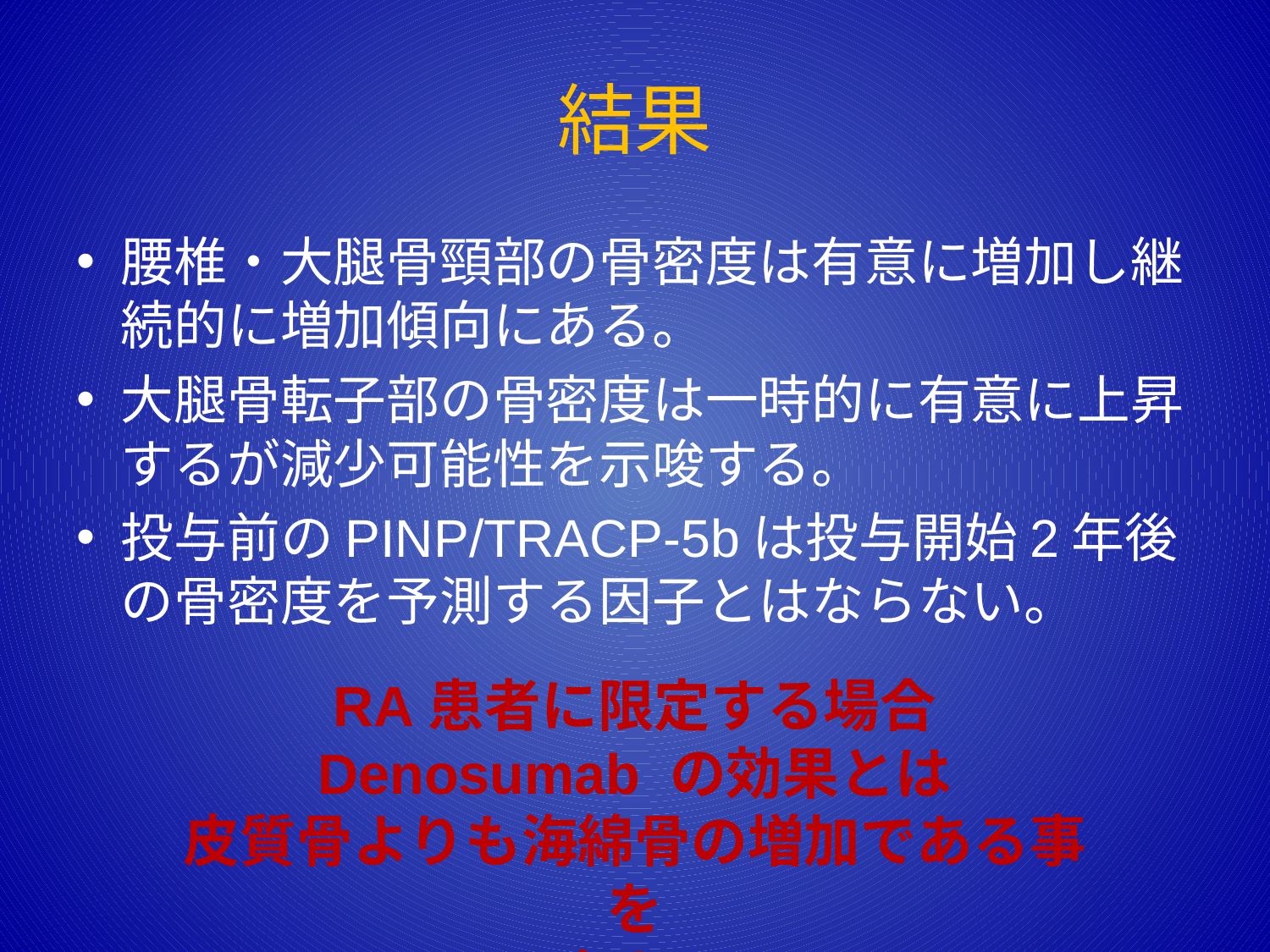

# 結果
腰椎・大腿骨頸部の骨密度は有意に増加し継続的に増加傾向にある。
大腿骨転子部の骨密度は一時的に有意に上昇するが減少可能性を示唆する。
投与前のPINP/TRACP-5bは投与開始2年後の骨密度を予測する因子とはならない。
RA患者に限定する場合
Denosumab の効果とは
皮質骨よりも海綿骨の増加である事を
示唆する。